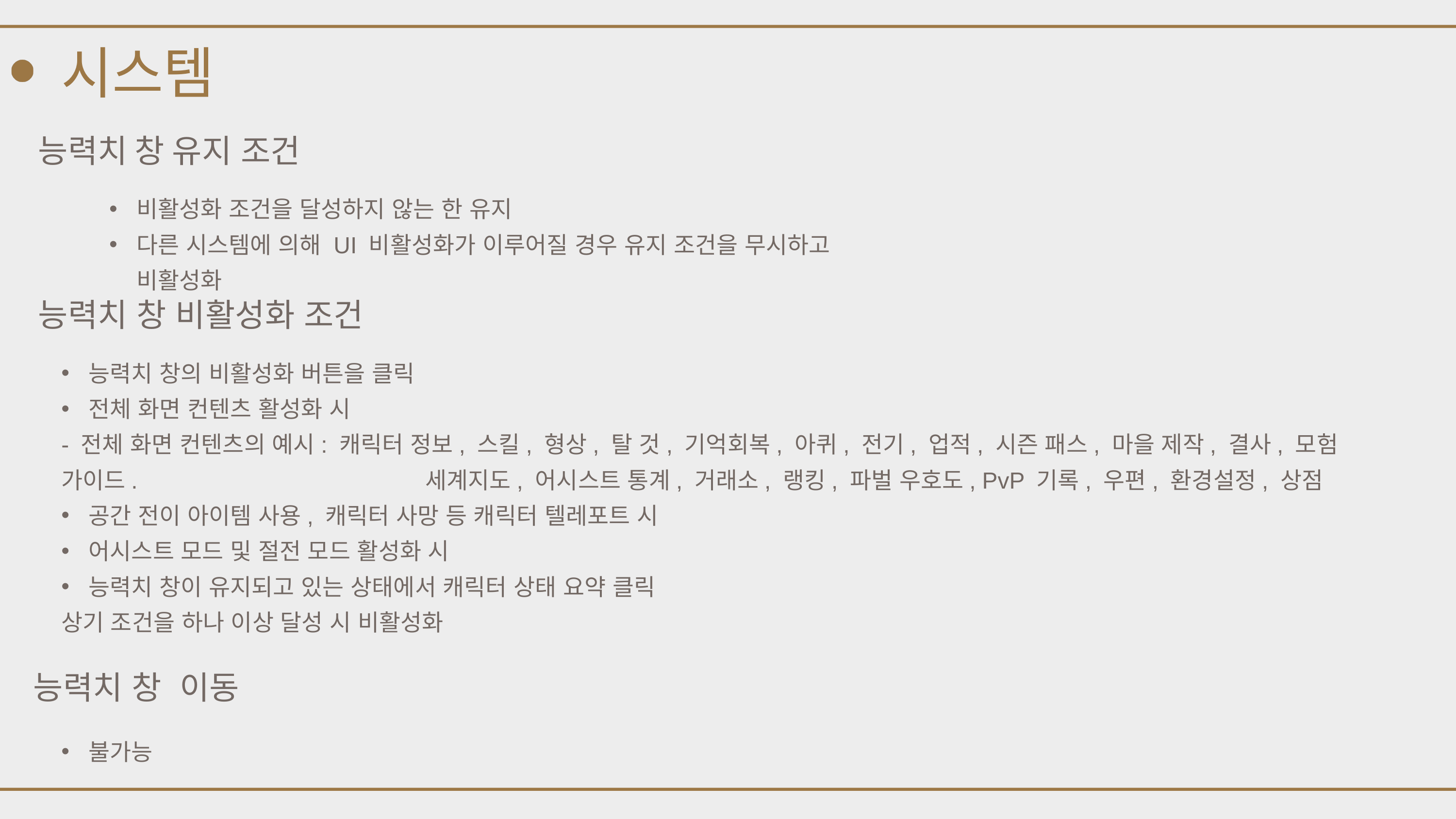

시스템

능력치 창 유지 조건

비활성화 조건을 달성하지 않는 한 유지
다른 시스템에 의해 UI 비활성화가 이루어질 경우 유지 조건을 무시하고 비활성화
능력치 창 비활성화 조건
능력치 창의 비활성화 버튼을 클릭
전체 화면 컨텐츠 활성화 시
- 전체 화면 컨텐츠의 예시: 캐릭터 정보, 스킬, 형상, 탈 것, 기억회복, 아퀴, 전기, 업적, 시즌 패스, 마을 제작, 결사, 모험 가이드.          				세계지도, 어시스트 통계, 거래소, 랭킹, 파벌 우호도, PvP 기록, 우편, 환경설정, 상점
공간 전이 아이템 사용, 캐릭터 사망 등 캐릭터 텔레포트 시
어시스트 모드 및 절전 모드 활성화 시
능력치 창이 유지되고 있는 상태에서 캐릭터 상태 요약 클릭
상기 조건을 하나 이상 달성 시 비활성화
능력치 창  이동
불가능